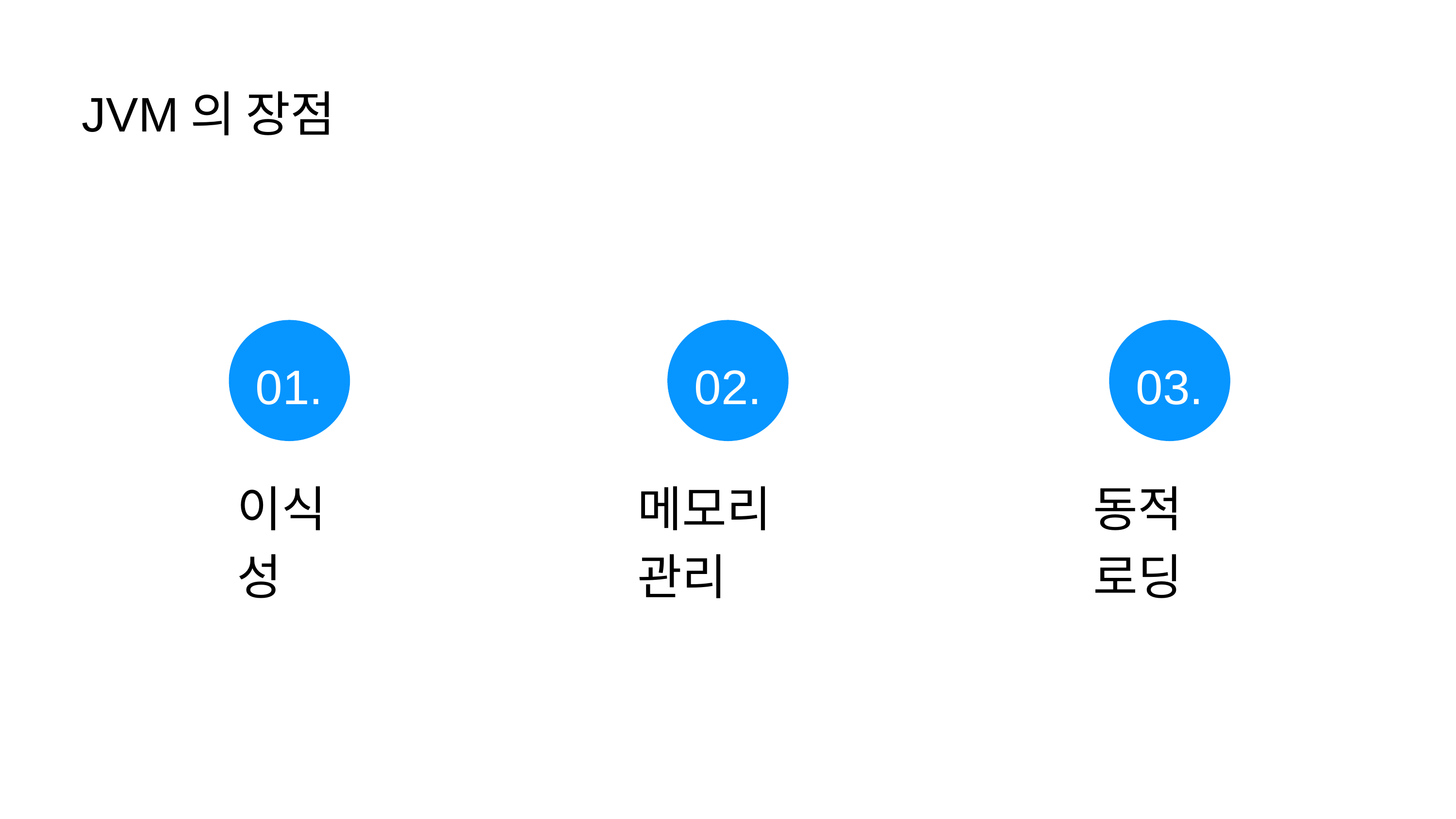

JVM의 장점

01.
02.
03.
이식성
메모리 관리
동적 로딩